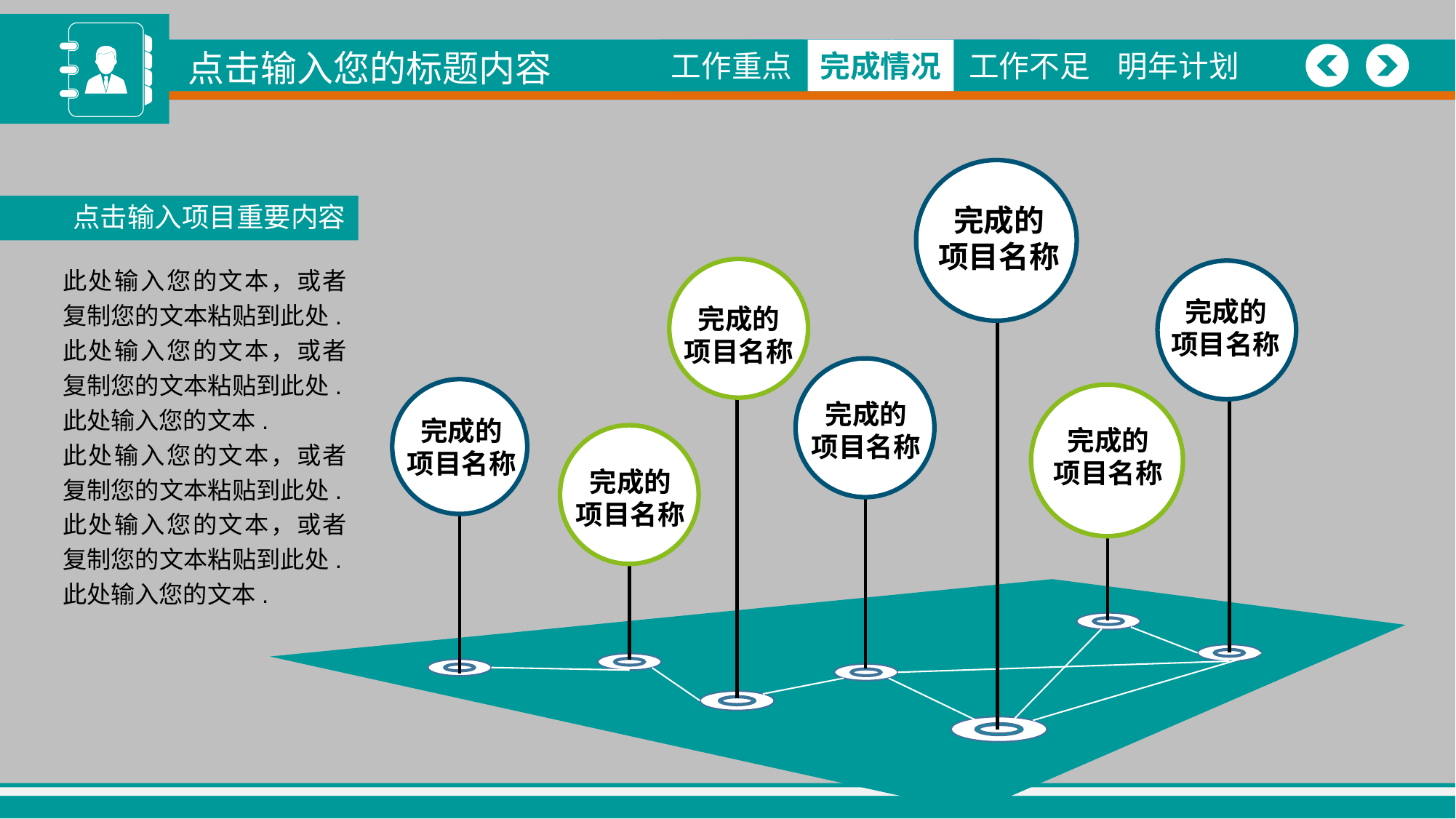

点击输入您的标题内容
图
工作重点
图
工作概述
完成情况
完成情况
工作不足
工作不足
明年计划
明年计划

点击输入项目重要内容

完成的
项目名称
此处输入您的文本，或者复制您的文本粘贴到此处.此处输入您的文本，或者复制您的文本粘贴到此处.此处输入您的文本.
此处输入您的文本，或者复制您的文本粘贴到此处.此处输入您的文本，或者复制您的文本粘贴到此处.此处输入您的文本.

完成的
项目名称
完成的
项目名称

完成的
项目名称
完成的
项目名称
完成的
项目名称

完成的
项目名称

16